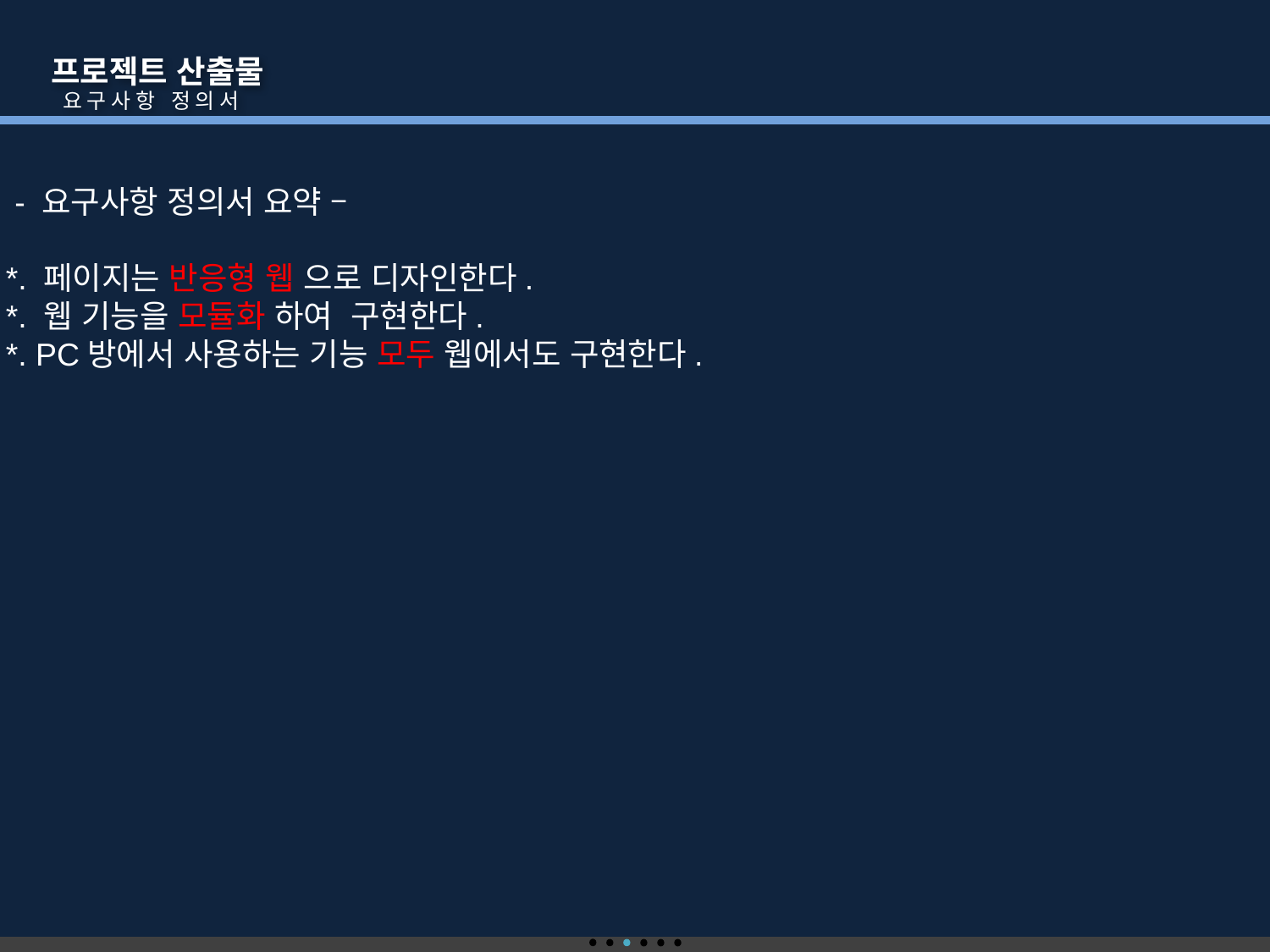

프로젝트 산출물
  요구사항 정의서

 - 요구사항 정의서 요약 –

*. 페이지는 반응형 웹 으로 디자인한다.
*. 웹 기능을 모듈화 하여  구현한다.
*. PC방에서 사용하는 기능 모두 웹에서도 구현한다.